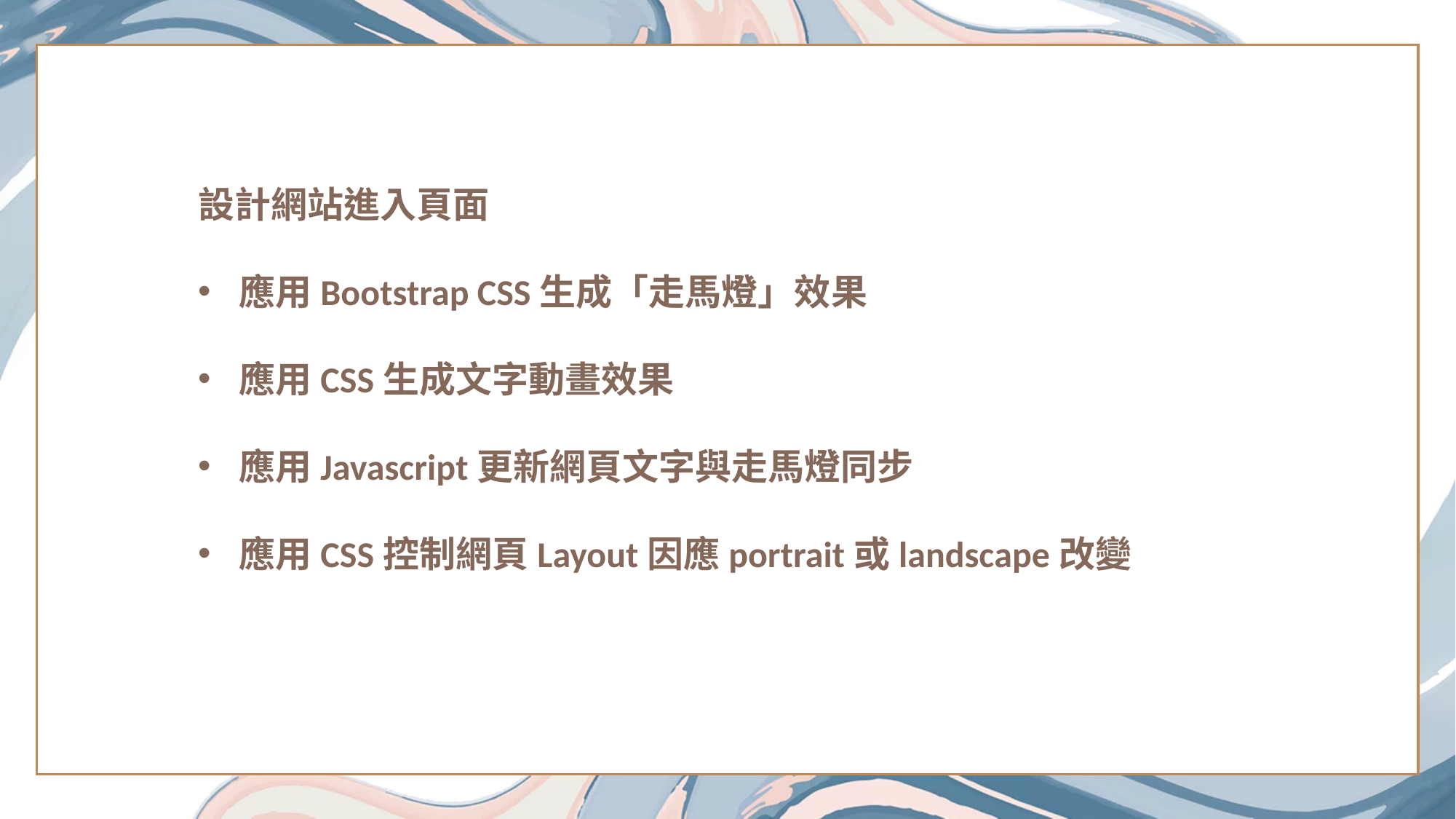

設計網站進入頁面
應用Bootstrap CSS生成「走馬燈」效果
應用CSS生成文字動畫效果
應用Javascript更新網頁文字與走馬燈同步
應用CSS控制網頁Layout因應portrait或landscape改變

Click here to add content of the text，and briefly explain your point of view
Click here to add content of the text，and briefly explain you point of view